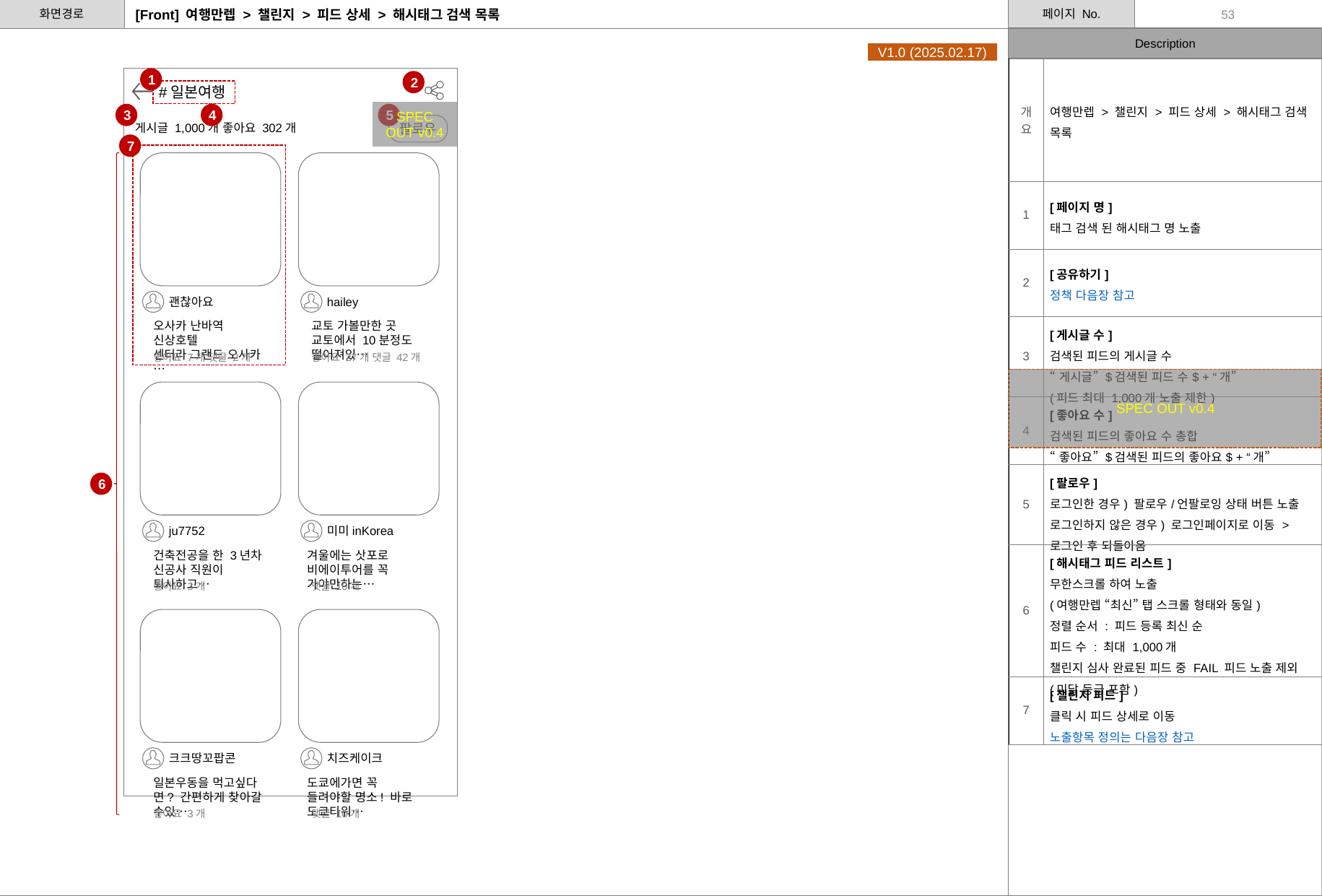

53
# [Front] 여행만렙 > 챌린지 > 피드 상세 > 해시태그 검색 목록
V1.0 (2025.02.17)
| 개요 | 여행만렙 > 챌린지 > 피드 상세 > 해시태그 검색 목록 |
| --- | --- |
| 1 | [페이지 명] 태그 검색 된 해시태그 명 노출 |
| 2 | [공유하기] 정책 다음장 참고 |
| 3 | [게시글 수] 검색된 피드의 게시글 수 “게시글” $검색된 피드 수$ + “개” (피드 최대 1,000개 노출 제한) |
| 4 | [좋아요 수] 검색된 피드의 좋아요 수 총합 “좋아요” $검색된 피드의 좋아요$ + “개” |
| 5 | [팔로우] 로그인한 경우) 팔로우/언팔로잉 상태 버튼 노출 로그인하지 않은 경우) 로그인페이지로 이동 > 로그인 후 되돌아옴 |
| 6 | [해시태그 피드 리스트] 무한스크롤 하여 노출 (여행만렙 “최신” 탭 스크롤 형태와 동일) 정렬 순서 : 피드 등록 최신 순 피드 수 : 최대 1,000개 챌린지 심사 완료된 피드 중 FAIL 피드 노출 제외 (미달 등급 포함) |
| 7 | [챌린지 피드] 클릭 시 피드 상세로 이동 노출항목 정의는 다음장 참고 |
1

#일본여행

게시글 1,000개 좋아요 302개
팔로우

괜찮아요

오사카 난바역 신상호텔
센터라 그랜드 오사카…
좋아요 7개 댓글 2개

hailey

교토 가볼만한 곳 교토에서 10분정도 떨어져있…
좋아요 27개 댓글 42개

ju7752

건축전공을 한 3년차 신공사 직원이 퇴사하고…
좋아요 3개

미미inKorea

겨울에는 삿포로 비에이투어를 꼭 가야만하는…
댓글 10개

크크땅꼬팝콘

일본우동을 먹고싶다면? 간편하게 찾아갈 수있…
좋아요 3개

치즈케이크

도쿄에가면 꼭 들려야할 명소! 바로 도쿄타워…
댓글 10개
2

SPEC OUT v0.4
3
4
5
7

SPEC OUT v0.4

6